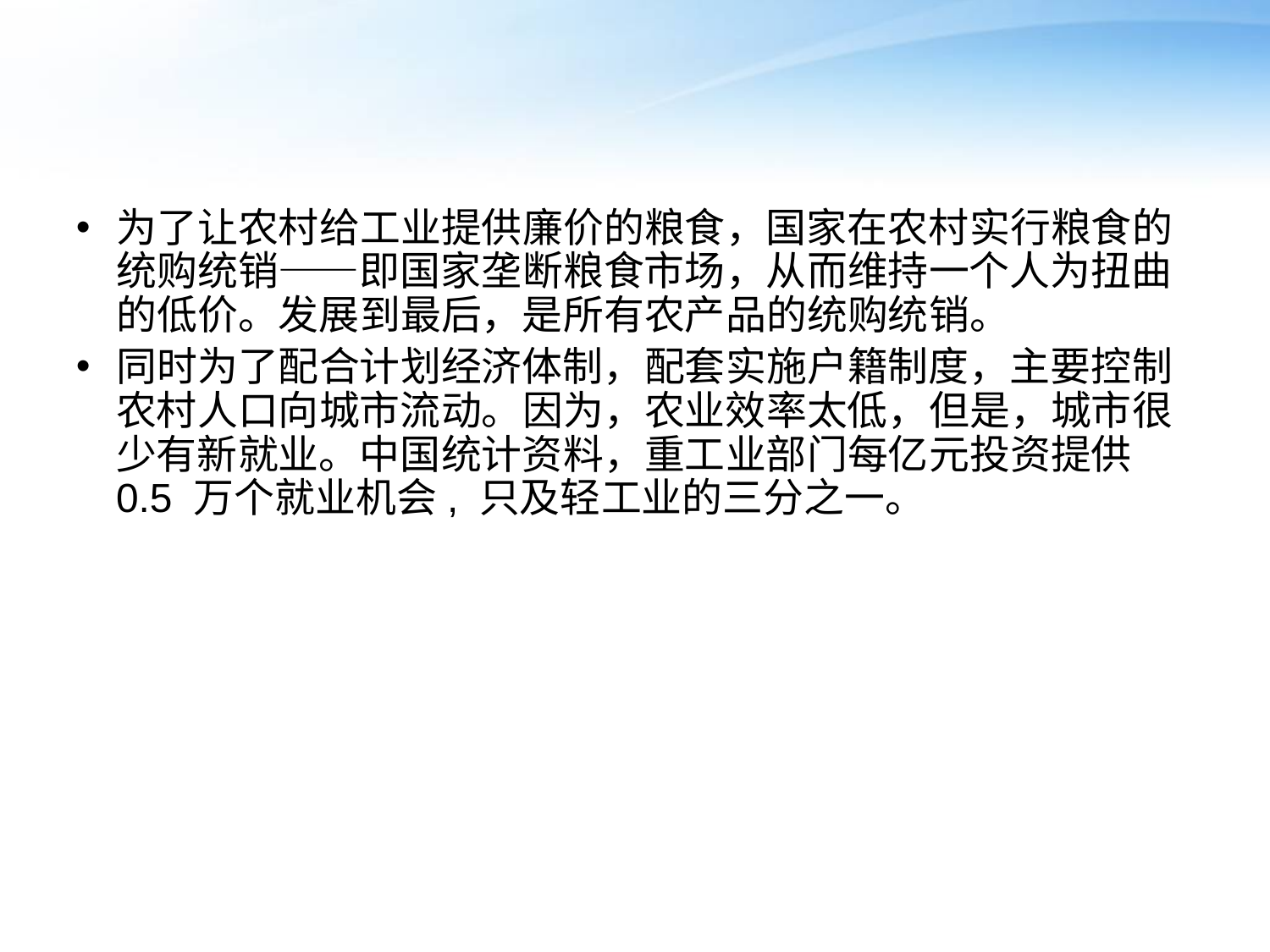

#
为了让农村给工业提供廉价的粮食，国家在农村实行粮食的统购统销——即国家垄断粮食市场，从而维持一个人为扭曲的低价。发展到最后，是所有农产品的统购统销。
同时为了配合计划经济体制，配套实施户籍制度，主要控制农村人口向城市流动。因为，农业效率太低，但是，城市很少有新就业。中国统计资料，重工业部门每亿元投资提供0.5 万个就业机会, 只及轻工业的三分之一。